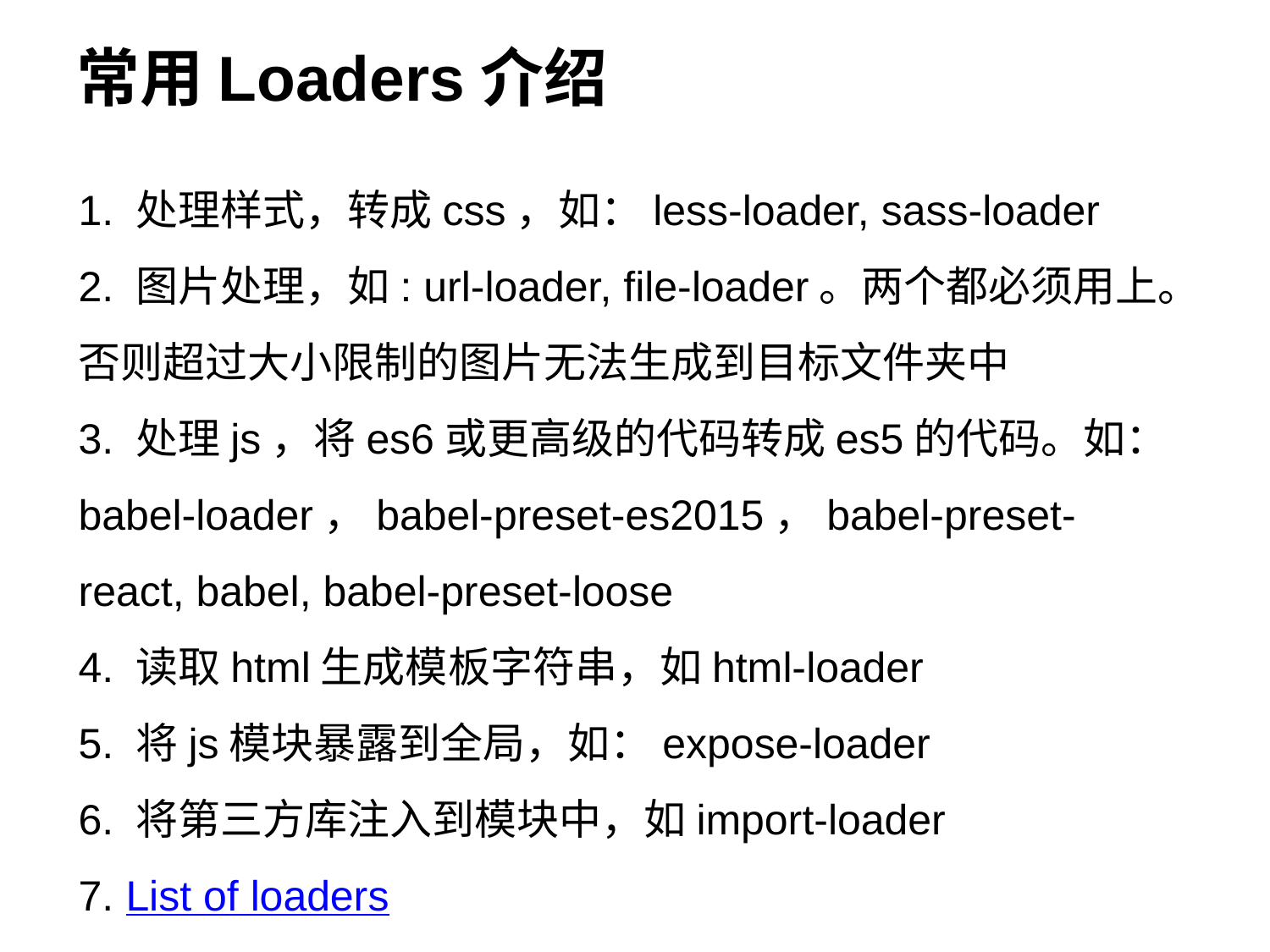

常用Loaders介绍
1. 处理样式，转成css，如：less-loader, sass-loader
2. 图片处理，如: url-loader, file-loader。两个都必须用上。否则超过大小限制的图片无法生成到目标文件夹中
3. 处理js，将es6或更高级的代码转成es5的代码。如：
babel-loader，babel-preset-es2015，babel-preset-react, babel, babel-preset-loose
4. 读取html生成模板字符串，如html-loader
5. 将js模块暴露到全局，如：expose-loader
6. 将第三方库注入到模块中，如import-loader
7. List of loaders